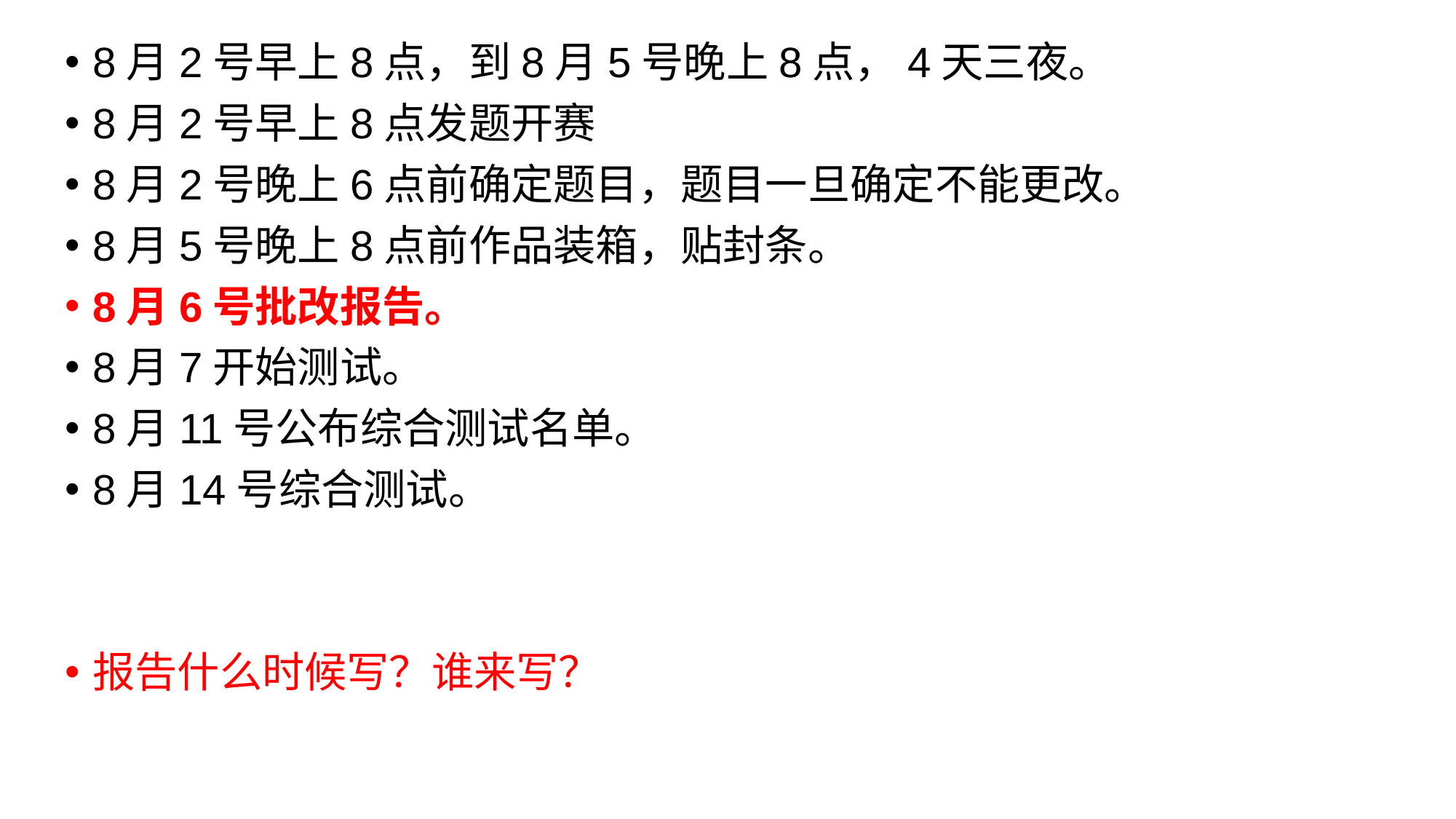

8月2号早上8点，到8月5号晚上8点，4天三夜。
8月2号早上8点发题开赛
8月2号晚上6点前确定题目，题目一旦确定不能更改。
8月5号晚上8点前作品装箱，贴封条。
8月6号批改报告。
8月7开始测试。
8月11号公布综合测试名单。
8月14号综合测试。

报告什么时候写？谁来写？